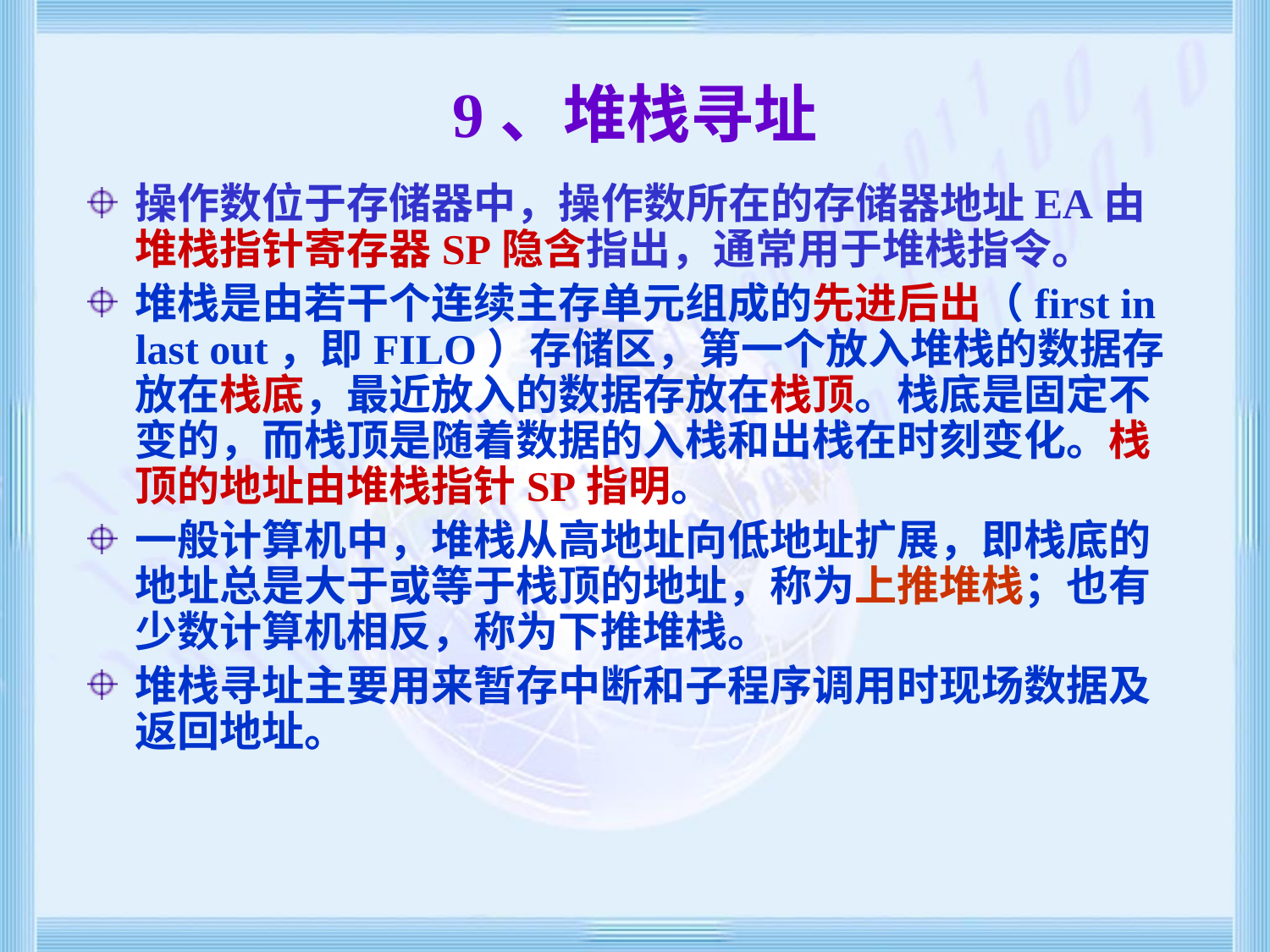

# 9、堆栈寻址
操作数位于存储器中，操作数所在的存储器地址EA由堆栈指针寄存器SP隐含指出，通常用于堆栈指令。
堆栈是由若干个连续主存单元组成的先进后出（first in last out，即FILO）存储区，第一个放入堆栈的数据存放在栈底，最近放入的数据存放在栈顶。栈底是固定不变的，而栈顶是随着数据的入栈和出栈在时刻变化。栈顶的地址由堆栈指针SP指明。
一般计算机中，堆栈从高地址向低地址扩展，即栈底的地址总是大于或等于栈顶的地址，称为上推堆栈；也有少数计算机相反，称为下推堆栈。
堆栈寻址主要用来暂存中断和子程序调用时现场数据及返回地址。

49